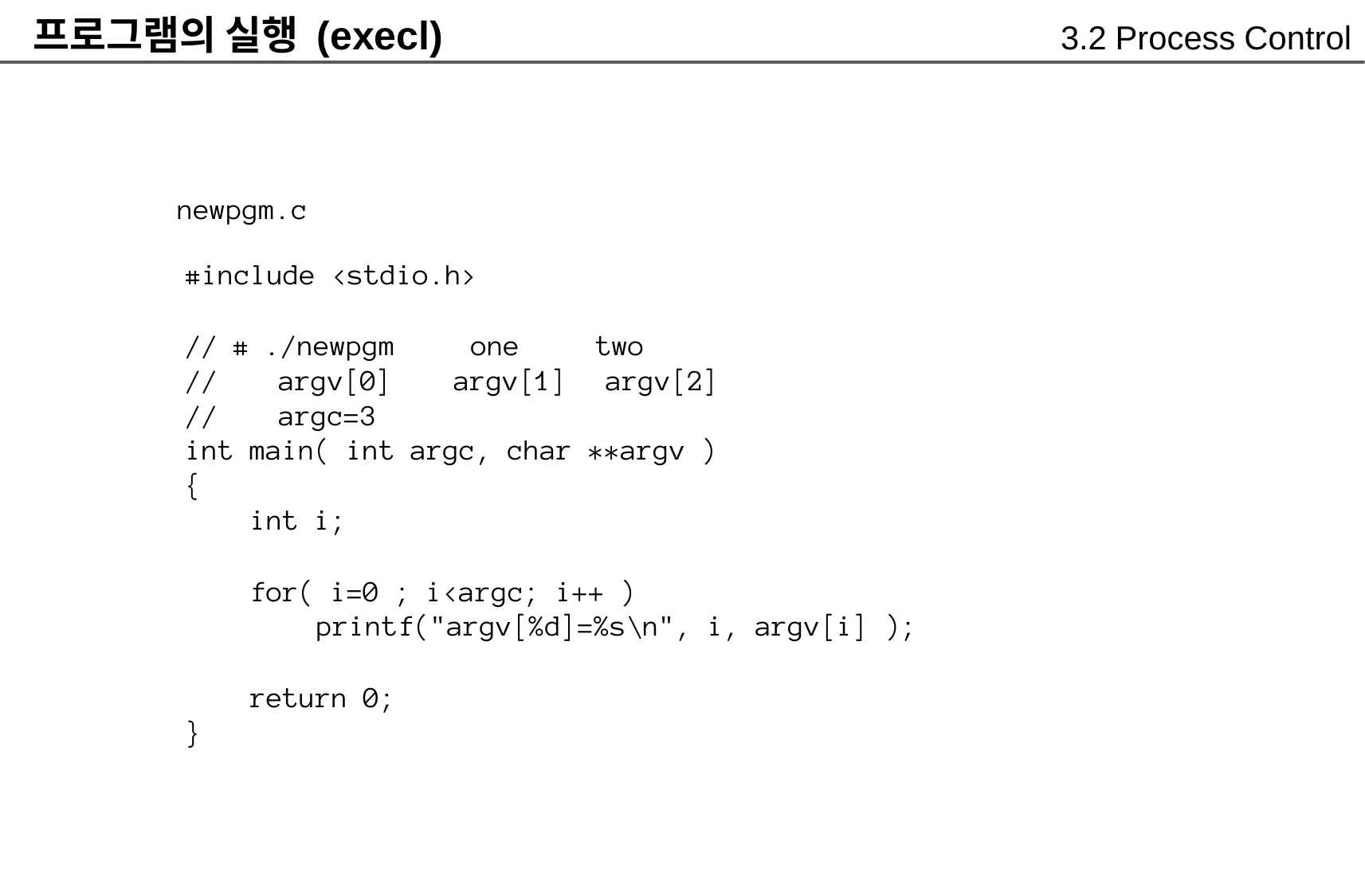

프로그램의 실행 (execl)
3.2 Process Control

newpgm.c

	#include  <stdio.h>

	//  #  ./newpgm          one          two
	//        argv[0]        argv[1]     argv[2]
	//        argc=3
	int  main(  int  argc,  char  **argv  )
	{
		int  i;

		for(  i=0  ;  i<argc;  i++  )
			printf("argv[%d]=%s\n",  i,  argv[i]  );

		return  0;
	}